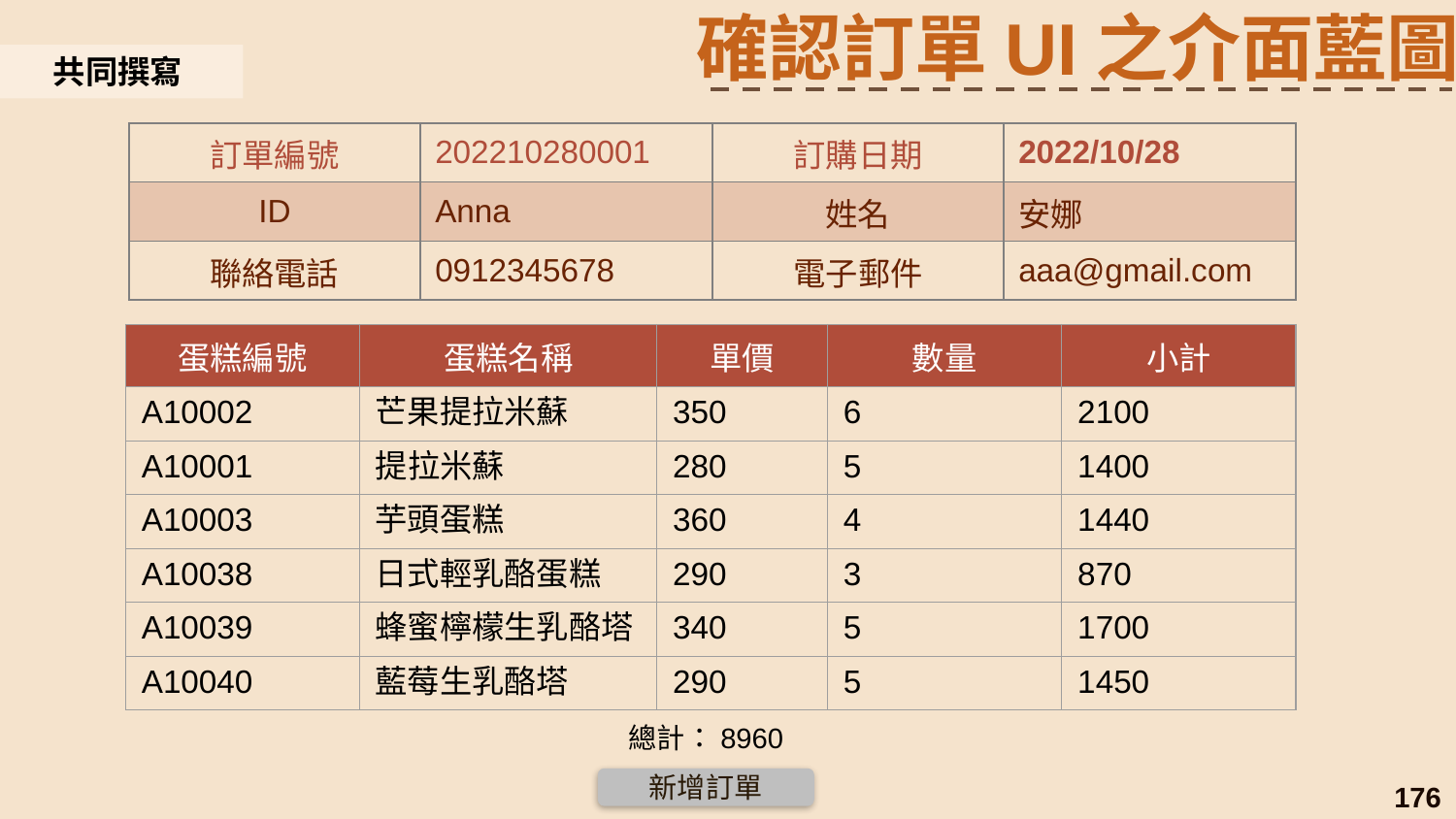

確認訂單UI之介面藍圖

共同撰寫
| 訂單編號 | 202210280001 | 訂購日期 | 2022/10/28 |
| --- | --- | --- | --- |
| ID | Anna | 姓名 | 安娜 |
| 聯絡電話 | 0912345678 | 電子郵件 | aaa@gmail.com |
| 蛋糕編號 | 蛋糕名稱 | 單價 | 數量 | 小計 |
| --- | --- | --- | --- | --- |
| A10002 | 芒果提拉米蘇 | 350 | 6 | 2100 |
| A10001 | 提拉米蘇 | 280 | 5 | 1400 |
| A10003 | 芋頭蛋糕 | 360 | 4 | 1440 |
| A10038 | 日式輕乳酪蛋糕 | 290 | 3 | 870 |
| A10039 | 蜂蜜檸檬生乳酪塔 | 340 | 5 | 1700 |
| A10040 | 藍莓生乳酪塔 | 290 | 5 | 1450 |
總計：8960
新增訂單
176